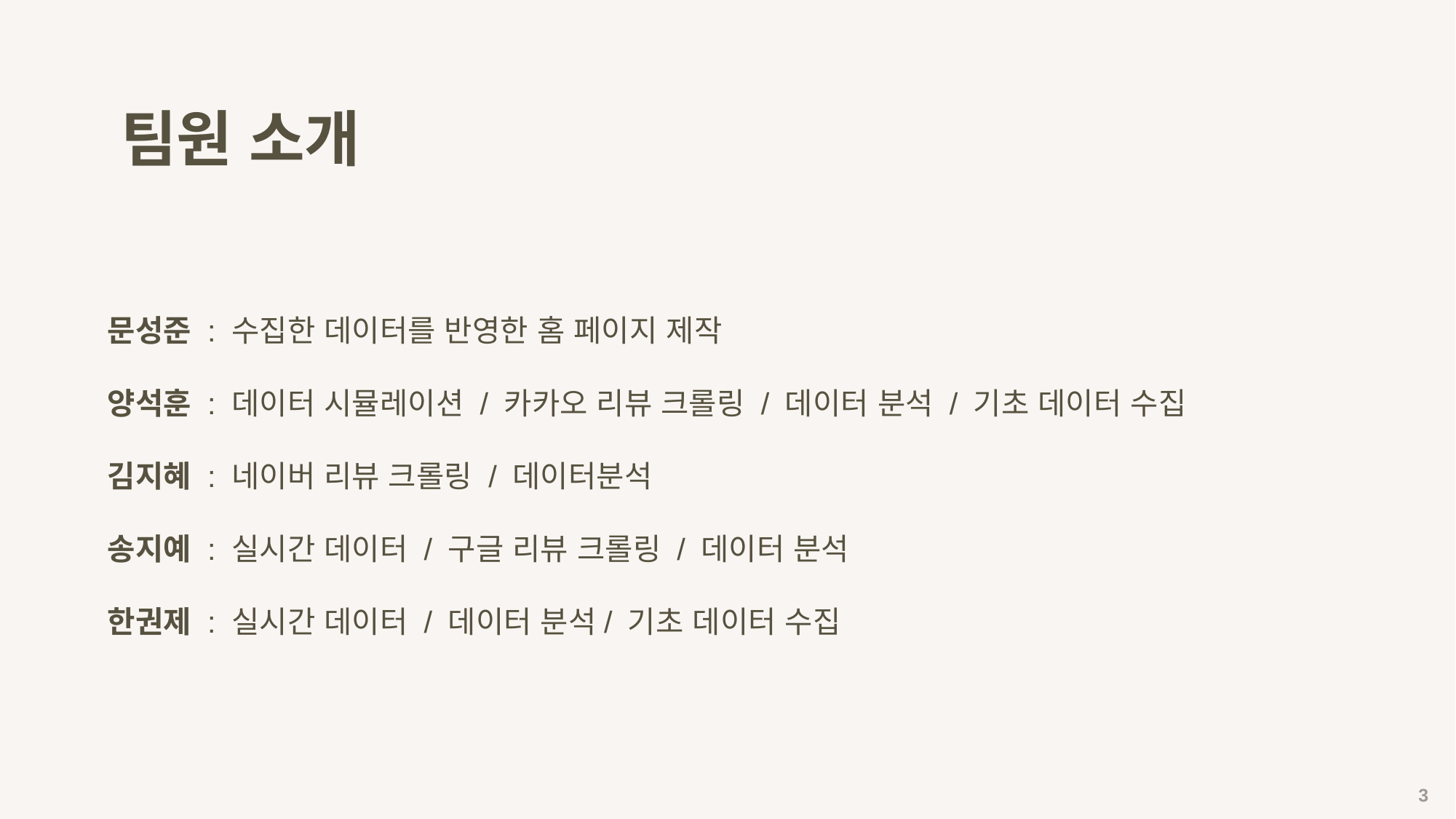

팀원 소개
문성준 : 수집한 데이터를 반영한 홈 페이지 제작
양석훈 : 데이터 시뮬레이션 / 카카오 리뷰 크롤링 / 데이터 분석 / 기초 데이터 수집
김지혜 : 네이버 리뷰 크롤링 / 데이터분석
송지예 : 실시간 데이터 / 구글 리뷰 크롤링 / 데이터 분석
한권제 : 실시간 데이터 / 데이터 분석/ 기초 데이터 수집
 3